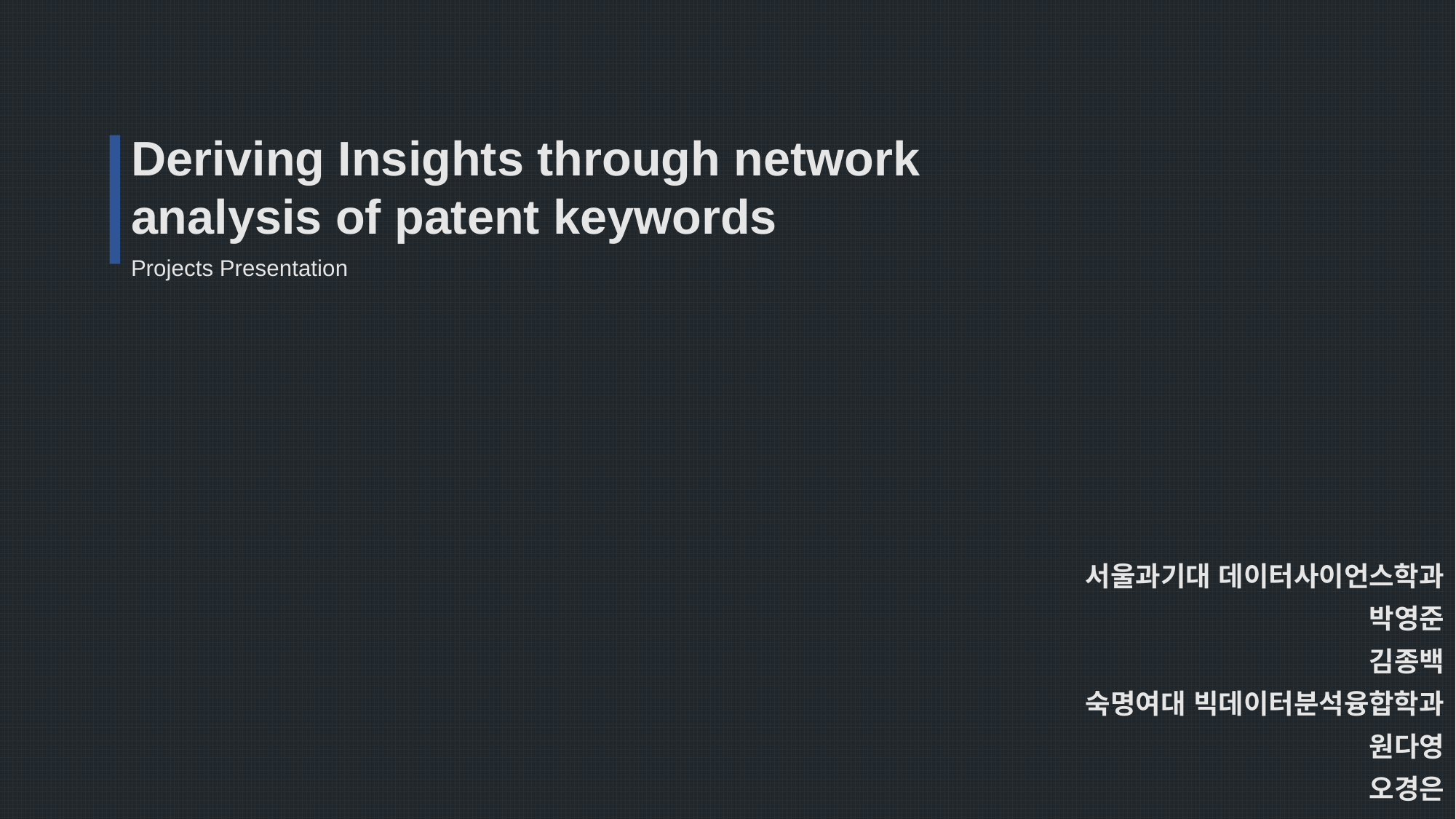

Deriving Insights through network
analysis of patent keywords

Projects Presentation
서울과기대 데이터사이언스학과
박영준
김종백
숙명여대 빅데이터분석융합학과
원다영
오경은